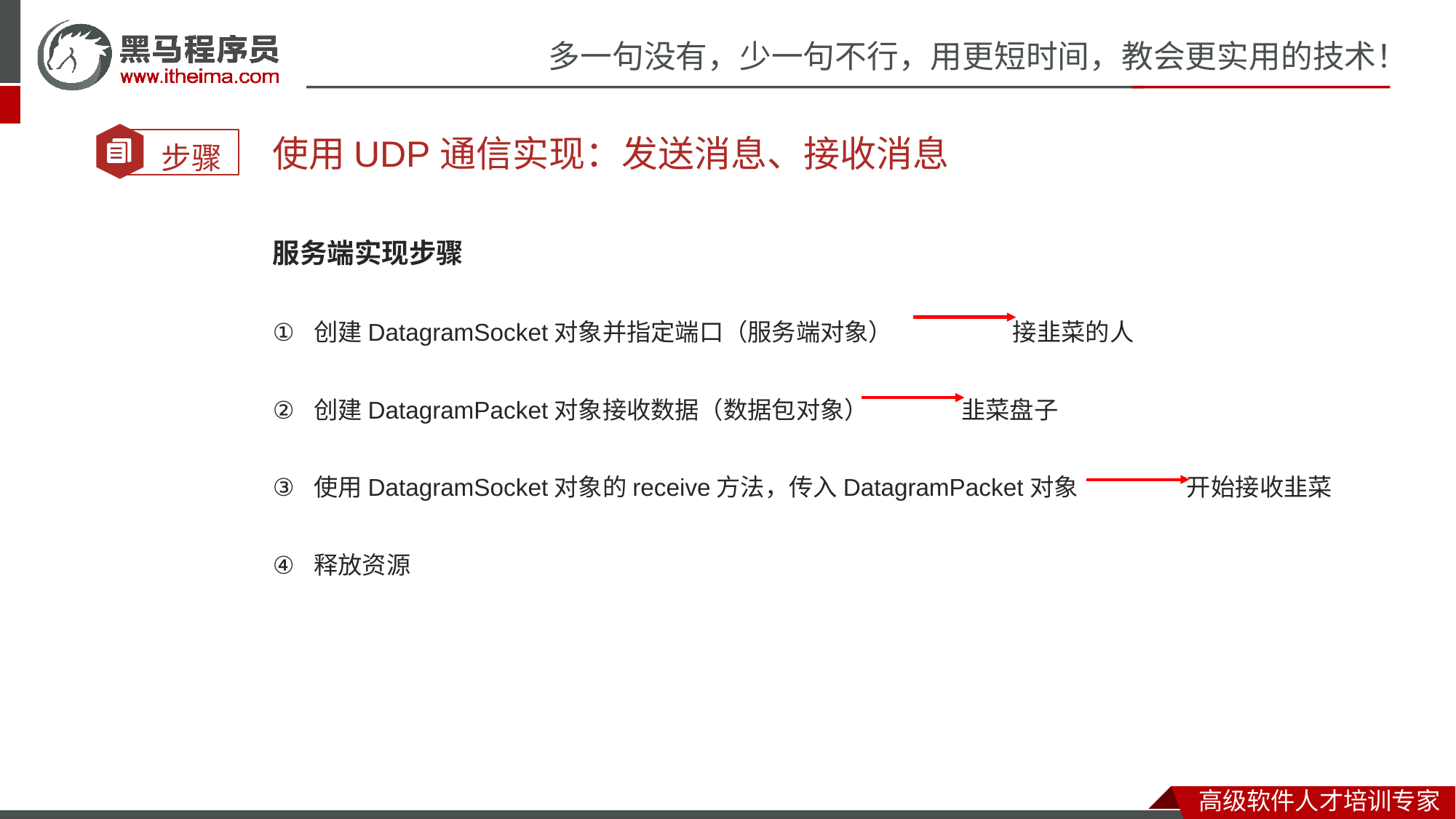

使用UDP通信实现：发送消息、接收消息
服务端实现步骤
创建DatagramSocket对象并指定端口（服务端对象）                      接韭菜的人
创建DatagramPacket对象接收数据（数据包对象）                 韭菜盘子
使用DatagramSocket对象的receive方法，传入DatagramPacket对象                    开始接收韭菜
释放资源